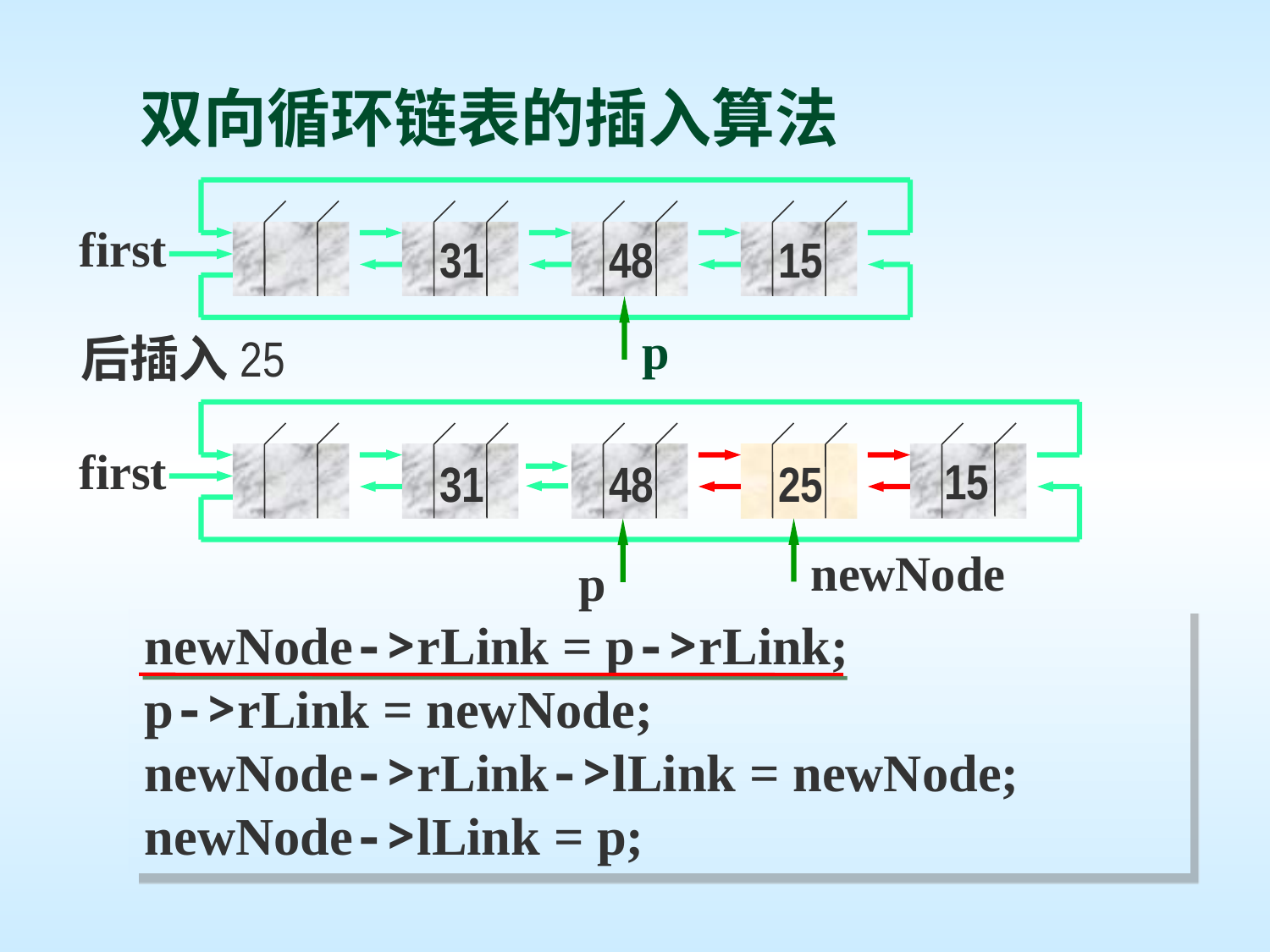

双向循环链表的插入算法

first

31

48

15

p

后插入25

first

15

31
48
25

newNode

p

newNode->rLink = p->rLink;
p->rLink = newNode;
newNode->rLink->lLink = newNode;
newNode->lLink = p;